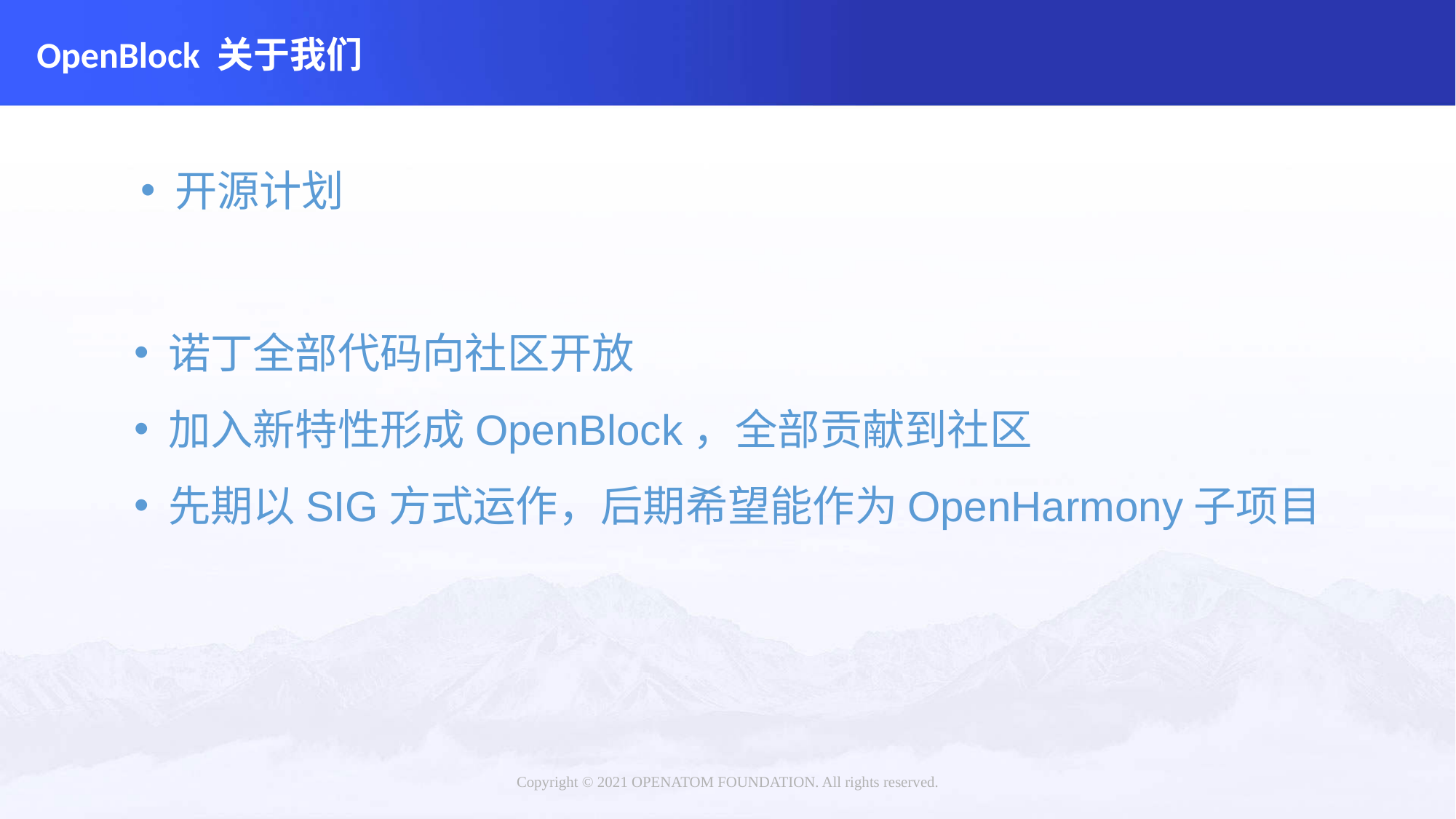

# OpenBlock 关于我们
开源计划
诺丁全部代码向社区开放
加入新特性形成OpenBlock，全部贡献到社区
先期以SIG方式运作，后期希望能作为OpenHarmony子项目

Copyright © 2021 OPENATOM FOUNDATION. All rights reserved.
21